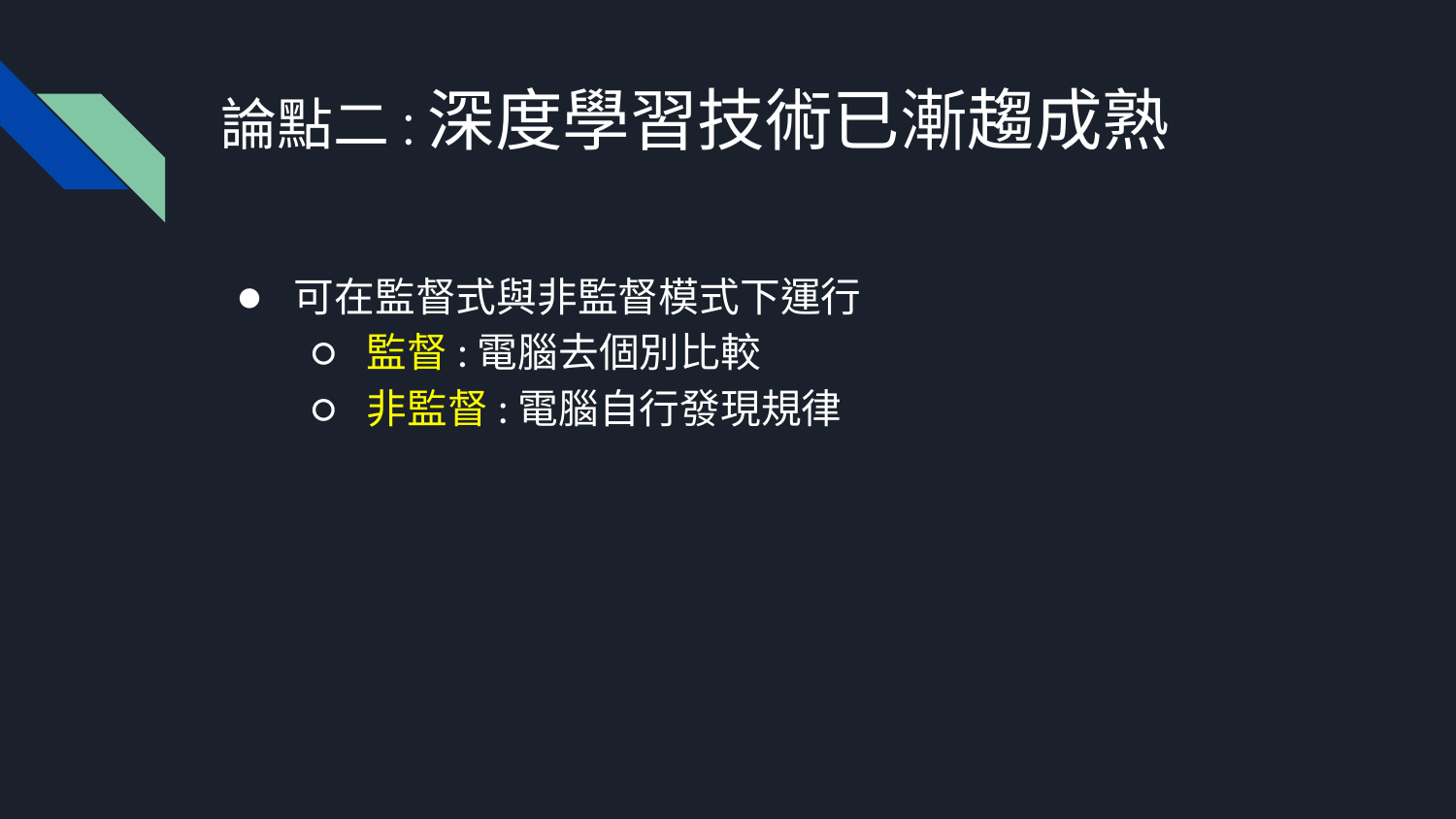

# 論點二:深度學習技術已漸趨成熟

可在監督式與非監督模式下運行
監督:電腦去個別比較
非監督:電腦自行發現規律